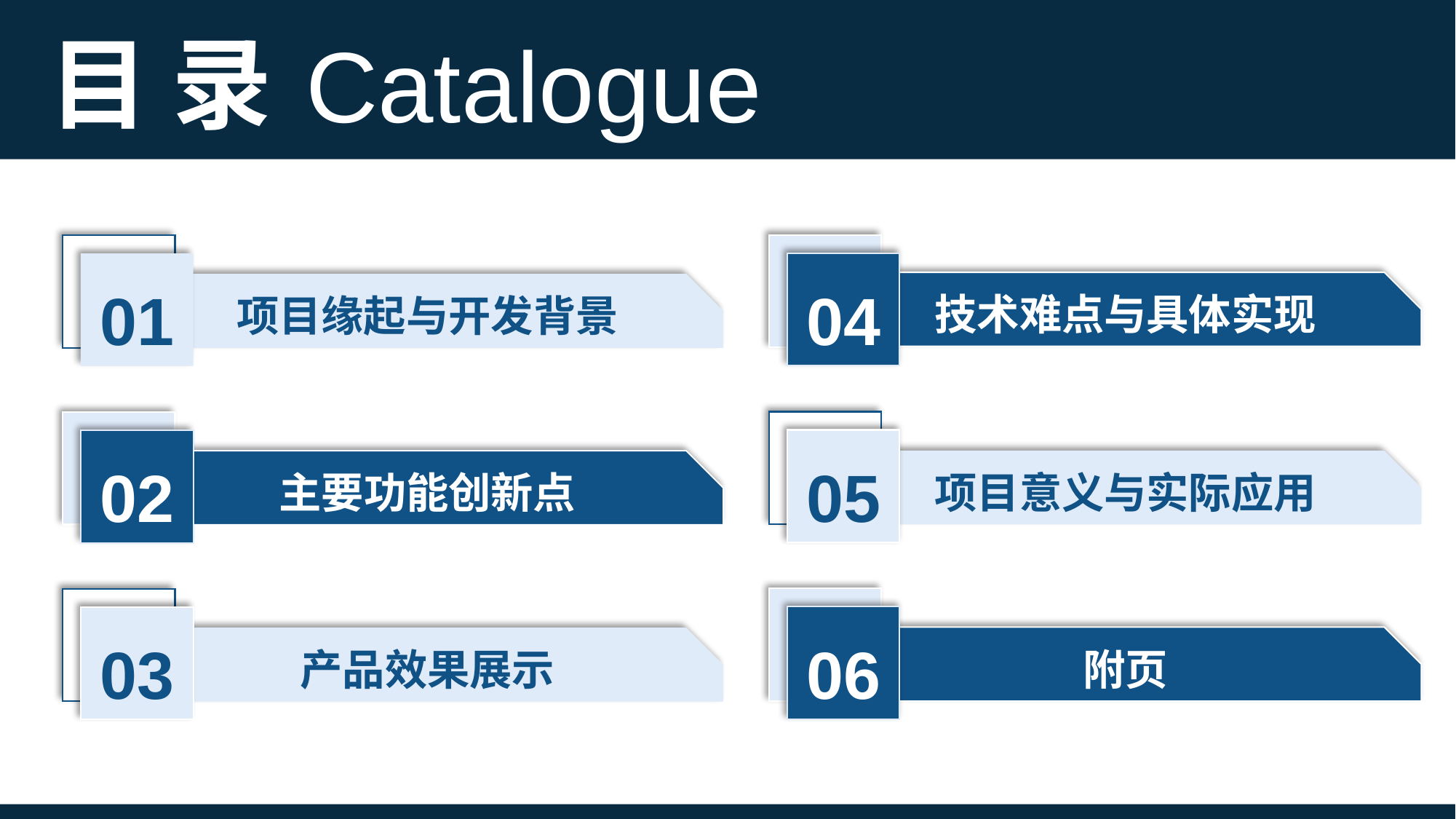

目 录
Catalogue

04
技术难点与具体实现

01
项目缘起与开发背景

05
项目意义与实际应用

02
主要功能创新点

06
附页

03
产品效果展示